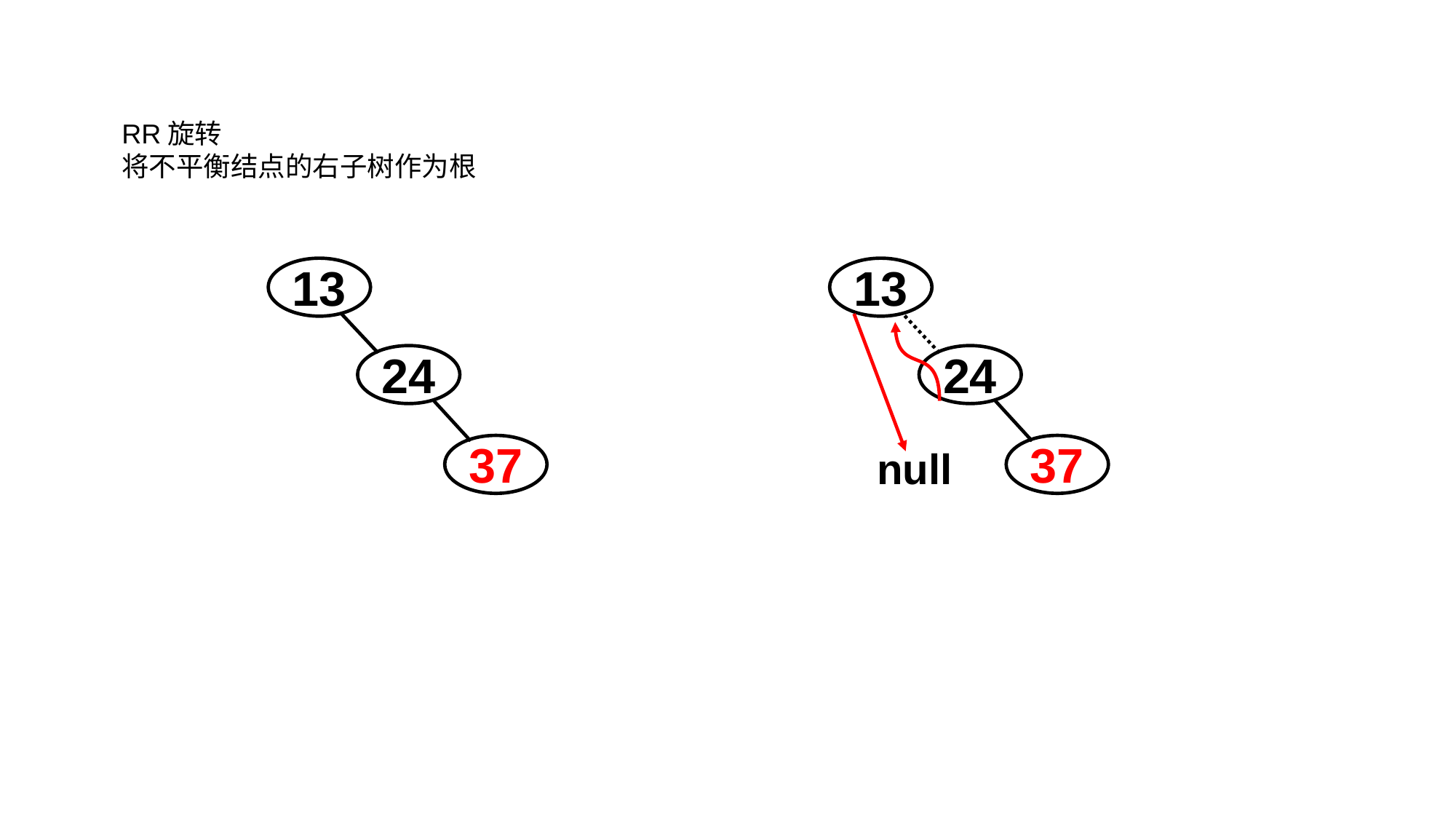

RR旋转
将不平衡结点的右子树作为根
13
13

24
24

37
37

null